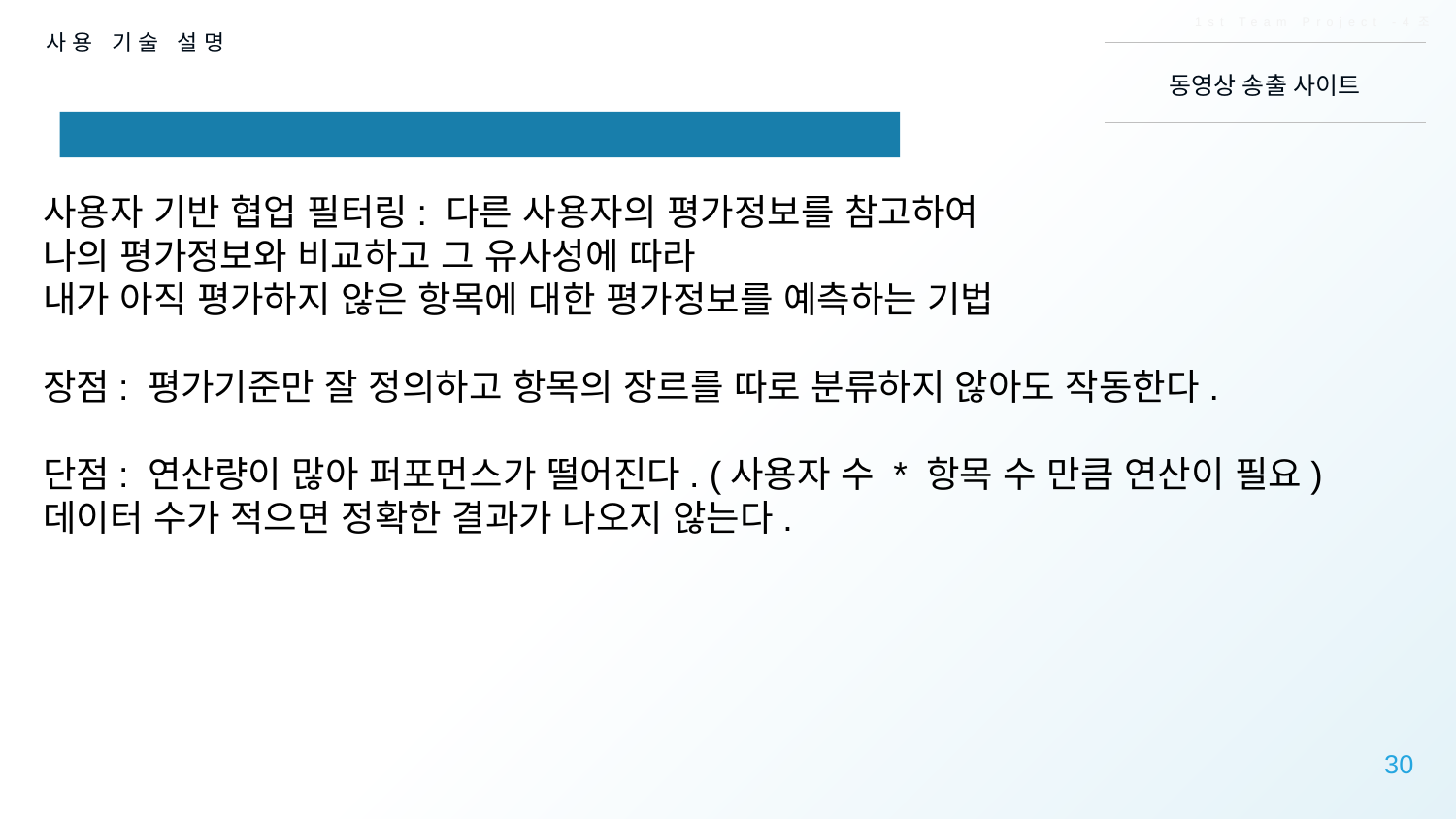

1st Team Project -4조
동영상 송출 사이트
사용 기술 설명

다음 동영상 목록
사용자 기반 협업 필터링: 다른 사용자의 평가정보를 참고하여
나의 평가정보와 비교하고 그 유사성에 따라
내가 아직 평가하지 않은 항목에 대한 평가정보를 예측하는 기법

장점: 평가기준만 잘 정의하고 항목의 장르를 따로 분류하지 않아도 작동한다.

단점: 연산량이 많아 퍼포먼스가 떨어진다. (사용자 수 * 항목 수 만큼 연산이 필요)
데이터 수가 적으면 정확한 결과가 나오지 않는다.

30